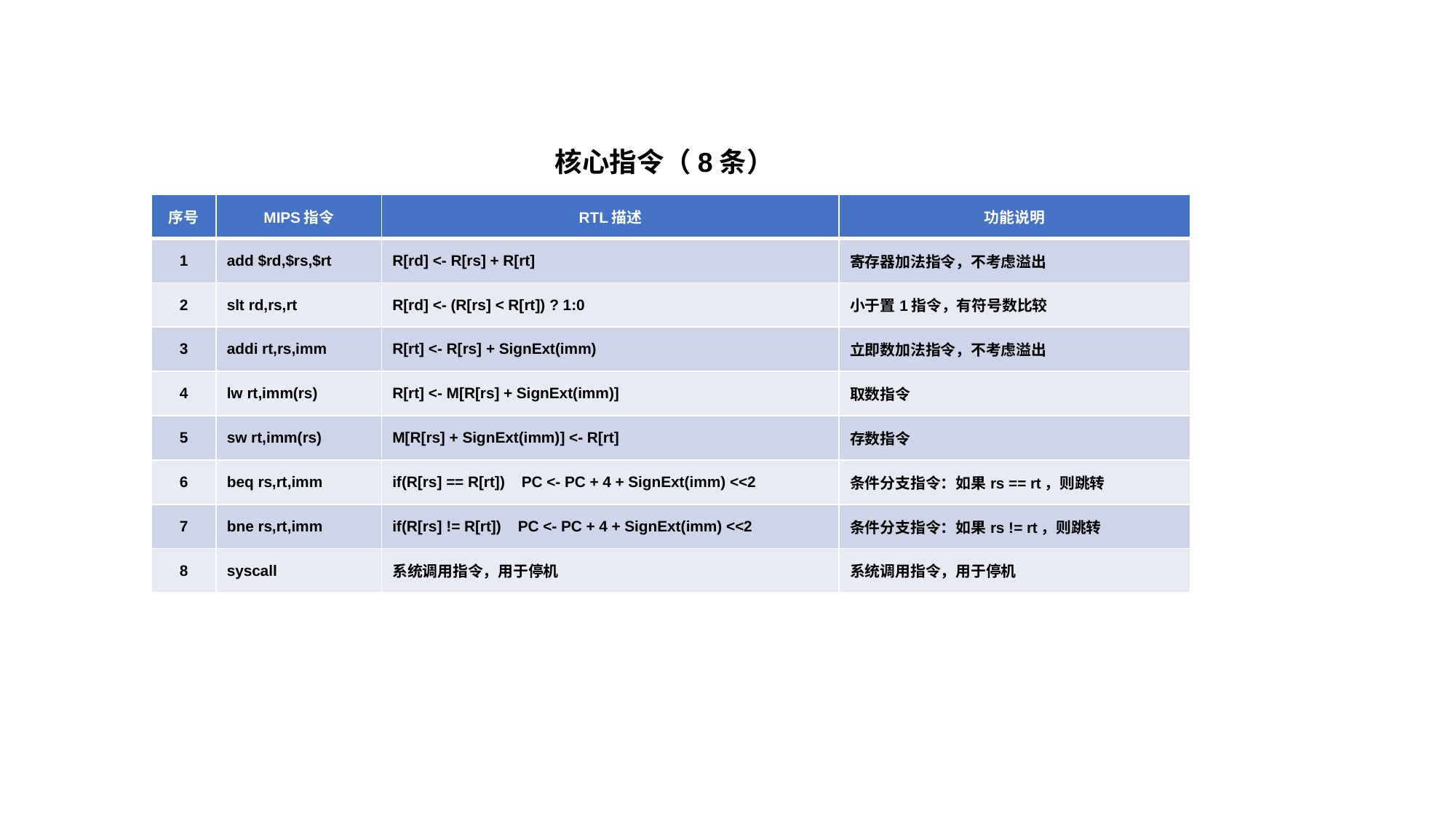

核心指令（8条）
| 序号 | MIPS指令 | RTL描述 | 功能说明 |
| --- | --- | --- | --- |
| 1 | add $rd,$rs,$rt | R[rd] <- R[rs] + R[rt] | 寄存器加法指令，不考虑溢出 |
| 2 | slt rd,rs,rt | R[rd] <- (R[rs] < R[rt]) ? 1:0 | 小于置1指令，有符号数比较 |
| 3 | addi rt,rs,imm | R[rt] <- R[rs] + SignExt(imm) | 立即数加法指令，不考虑溢出 |
| 4 | lw rt,imm(rs) | R[rt] <- M[R[rs] + SignExt(imm)] | 取数指令 |
| 5 | sw rt,imm(rs) | M[R[rs] + SignExt(imm)] <- R[rt] | 存数指令 |
| 6 | beq rs,rt,imm | if(R[rs] == R[rt]) PC <- PC + 4 + SignExt(imm) <<2 | 条件分支指令：如果rs == rt，则跳转 |
| 7 | bne rs,rt,imm | if(R[rs] != R[rt]) PC <- PC + 4 + SignExt(imm) <<2 | 条件分支指令：如果rs != rt，则跳转 |
| 8 | syscall | 系统调用指令，用于停机 | 系统调用指令，用于停机 |